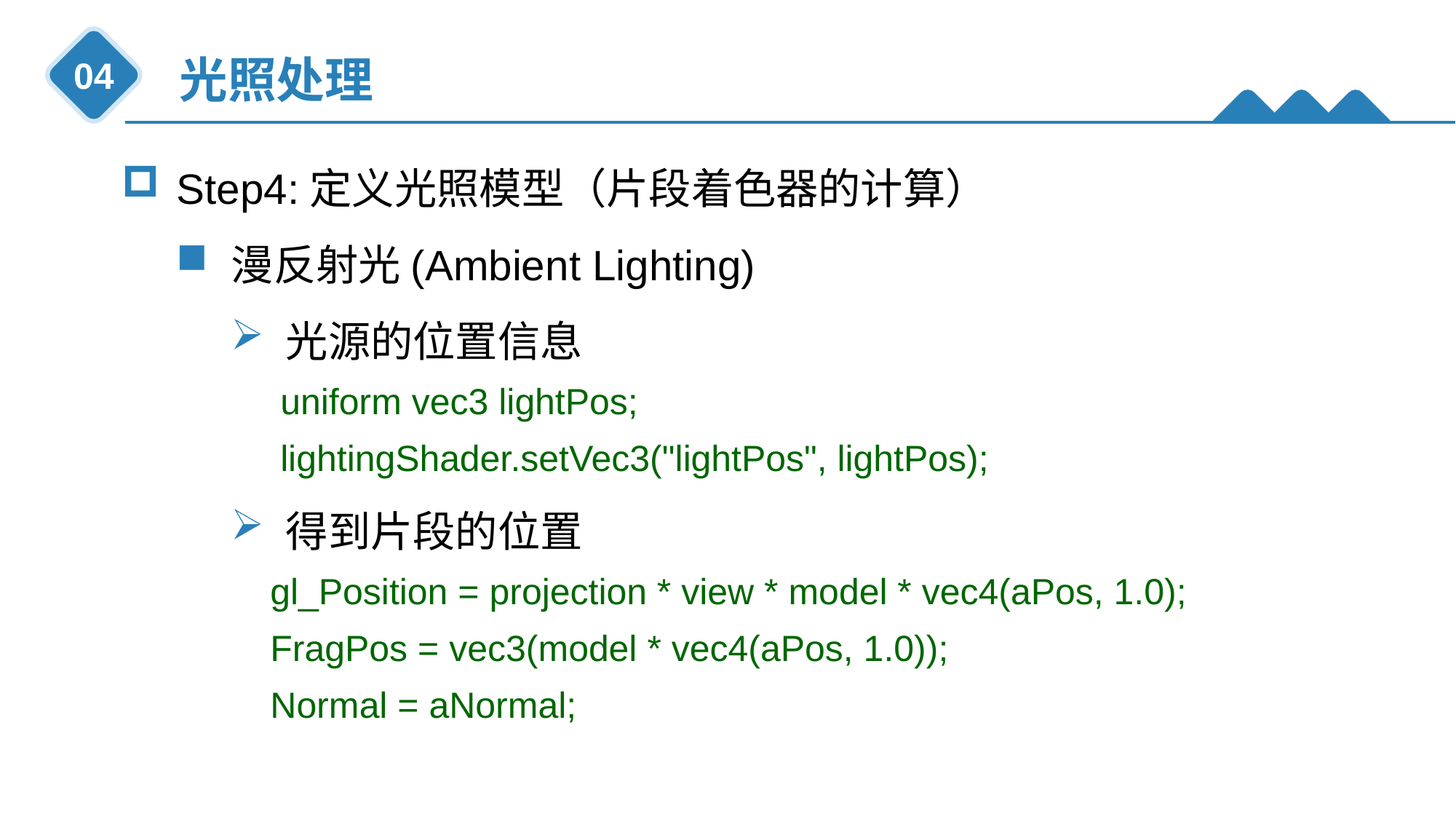

光照处理
04

Step4:定义光照模型（片段着色器的计算）
漫反射光(Ambient Lighting)
光源的位置信息
          uniform vec3 lightPos;
          lightingShader.setVec3("lightPos", lightPos);
得到片段的位置
         gl_Position = projection * view * model * vec4(aPos, 1.0);
         FragPos = vec3(model * vec4(aPos, 1.0));
         Normal = aNormal;